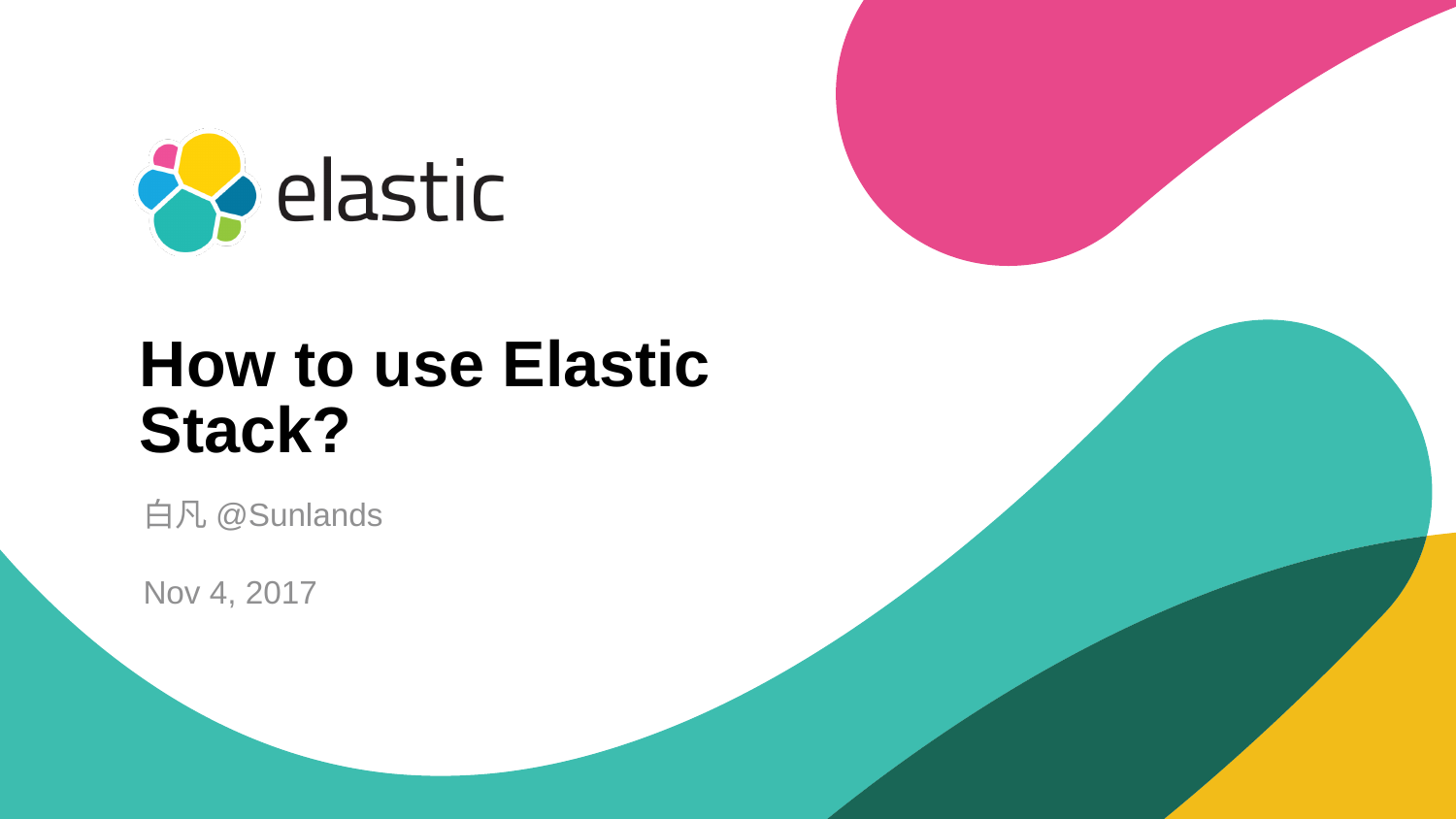

How to use Elastic Stack?
白凡@Sunlands

Nov 4, 2017